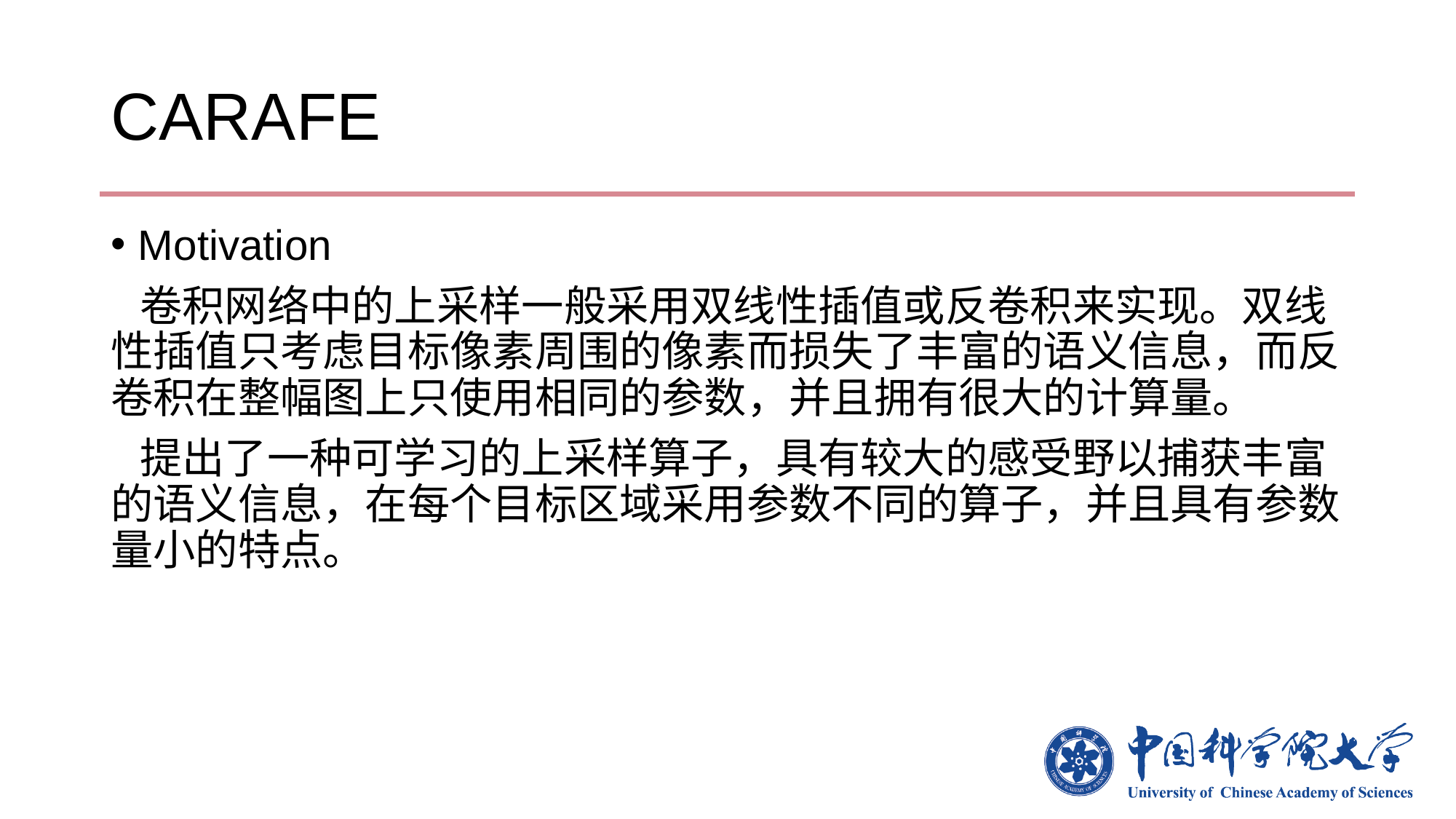

# CARAFE
Motivation
  卷积网络中的上采样一般采用双线性插值或反卷积来实现。双线性插值只考虑目标像素周围的像素而损失了丰富的语义信息，而反卷积在整幅图上只使用相同的参数，并且拥有很大的计算量。
  提出了一种可学习的上采样算子，具有较大的感受野以捕获丰富的语义信息，在每个目标区域采用参数不同的算子，并且具有参数量小的特点。